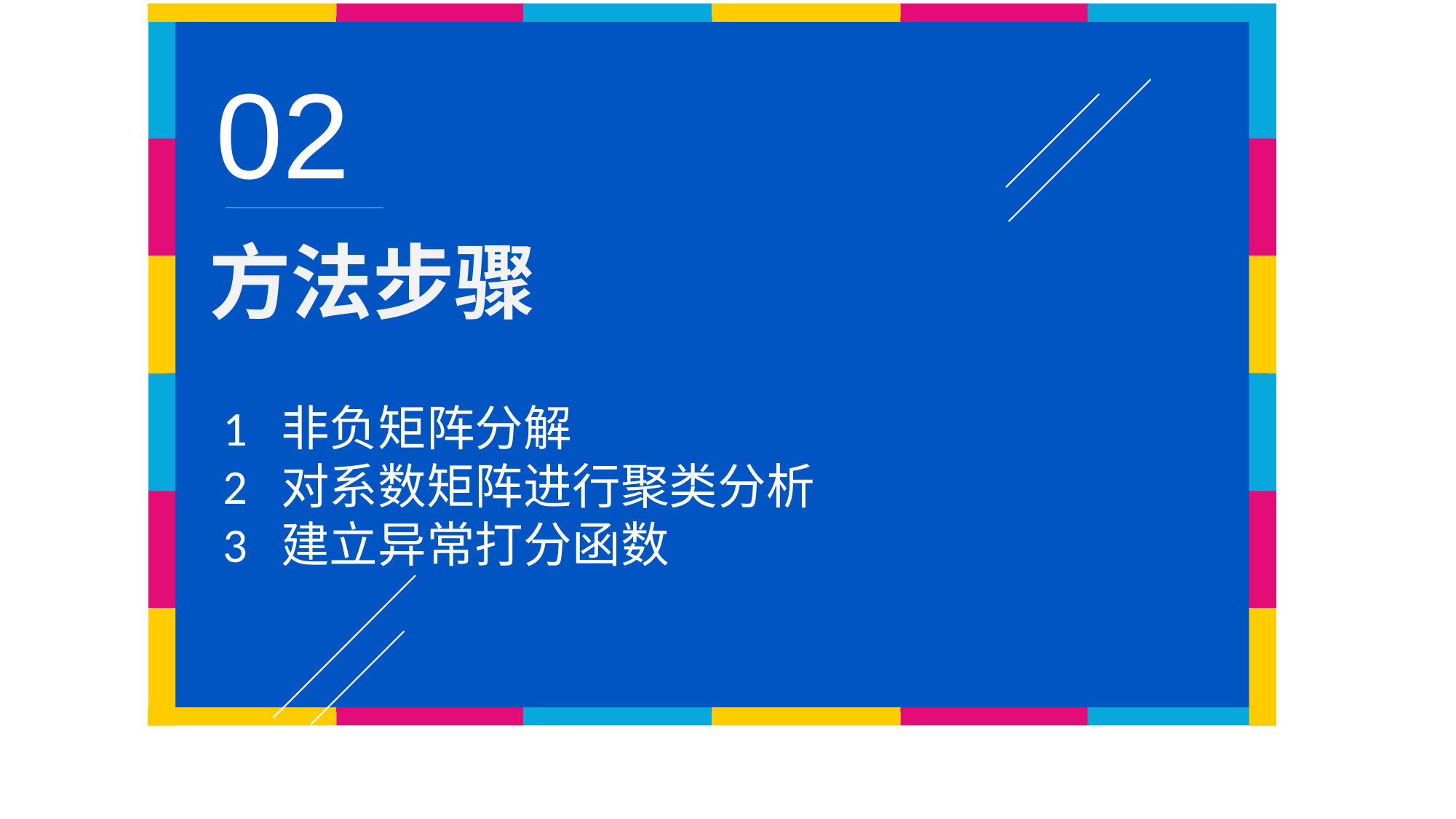

02
方法步骤
1  非负矩阵分解
2  对系数矩阵进行聚类分析
3  建立异常打分函数